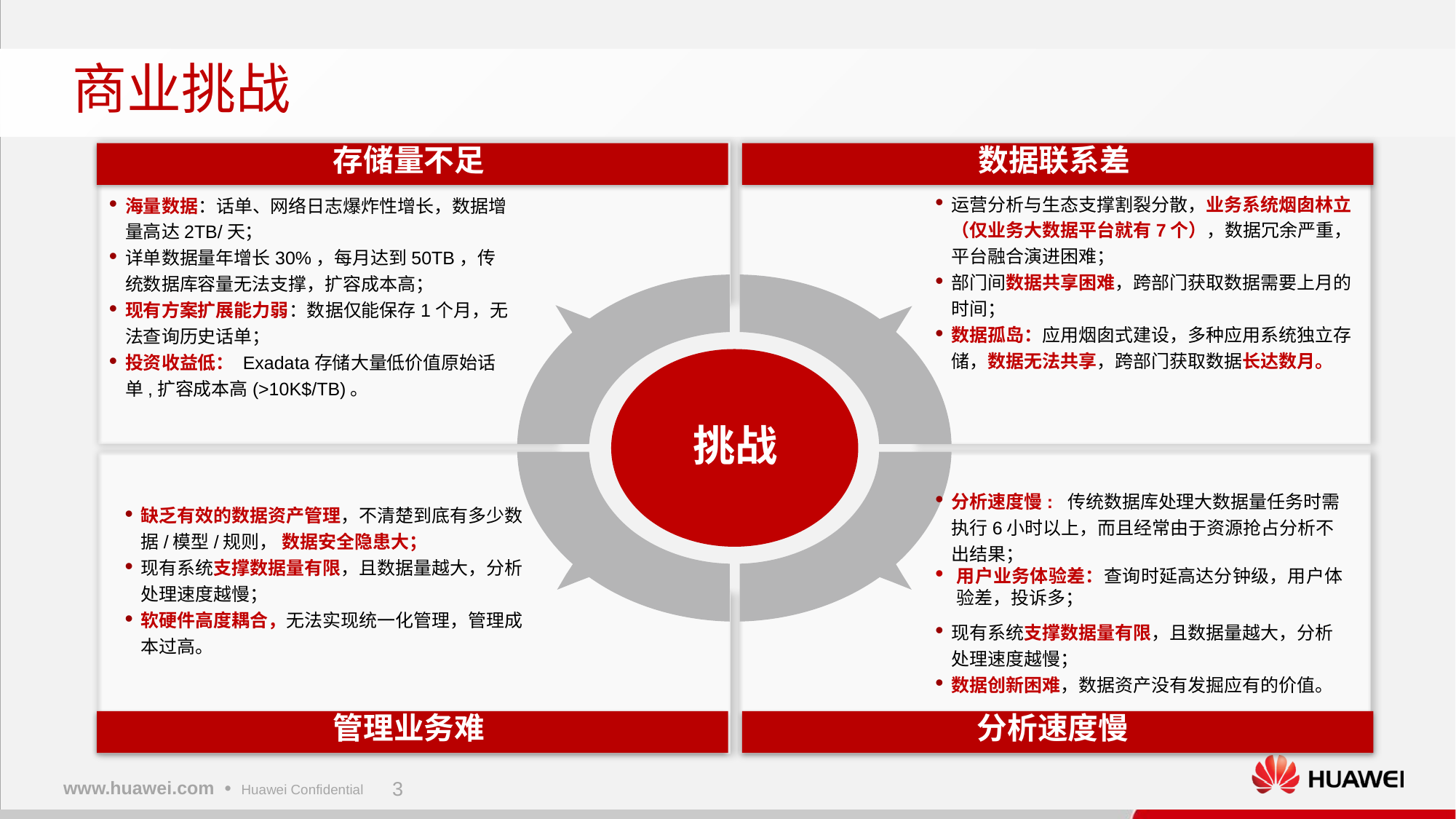

商业挑战

存储量不足
数据联系差

运营分析与生态支撑割裂分散，业务系统烟囱林立（仅业务大数据平台就有7个），数据冗余严重，平台融合演进困难；
部门间数据共享困难，跨部门获取数据需要上月的时间；
数据孤岛：应用烟囱式建设，多种应用系统独立存储，数据无法共享，跨部门获取数据长达数月。

海量数据：话单、网络日志爆炸性增长，数据增量高达2TB/天；
详单数据量年增长30%，每月达到50TB，传统数据库容量无法支撑，扩容成本高；
现有方案扩展能力弱：数据仅能保存1个月，无法查询历史话单；
投资收益低： Exadata存储大量低价值原始话单,扩容成本高(>10K$/TB)。

挑战

分析速度慢:  传统数据库处理大数据量任务时需执行6小时以上，而且经常由于资源抢占分析不出结果；
用户业务体验差：查询时延高达分钟级，用户体验差，投诉多；
现有系统支撑数据量有限，且数据量越大，分析处理速度越慢；
数据创新困难，数据资产没有发掘应有的价值。
缺乏有效的数据资产管理，不清楚到底有多少数据/模型/规则， 数据安全隐患大；
现有系统支撑数据量有限，且数据量越大，分析处理速度越慢；
软硬件高度耦合，无法实现统一化管理，管理成本过高。
管理业务难
分析速度慢